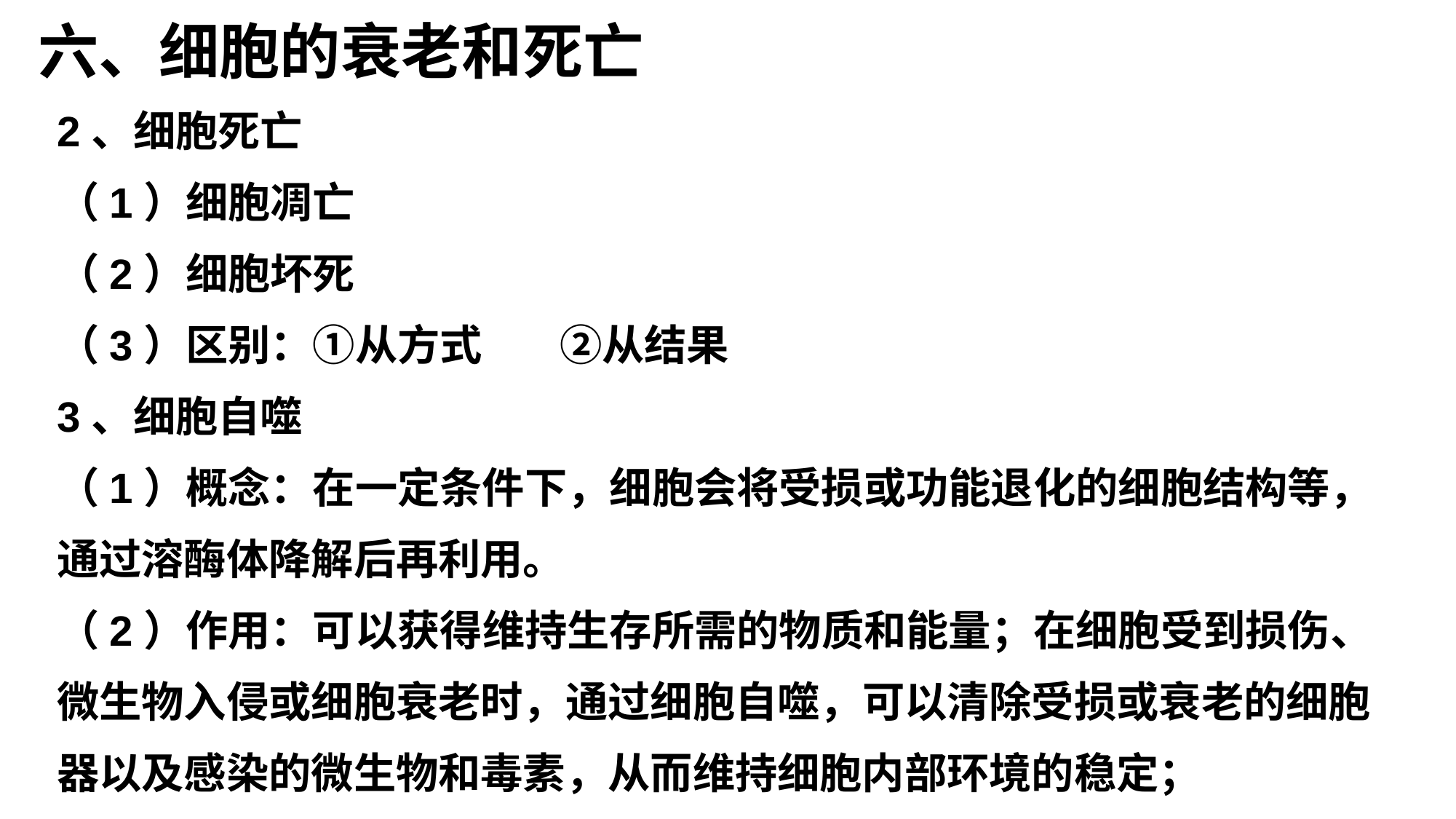

六、细胞的衰老和死亡
2、细胞死亡
（1）细胞凋亡
（2）细胞坏死
（3）区别：①从方式        ②从结果
3、细胞自噬
（1）概念：在一定条件下，细胞会将受损或功能退化的细胞结构等，通过溶酶体降解后再利用。
（2）作用：可以获得维持生存所需的物质和能量；在细胞受到损伤、微生物入侵或细胞衰老时，通过细胞自噬，可以清除受损或衰老的细胞器以及感染的微生物和毒素，从而维持细胞内部环境的稳定；